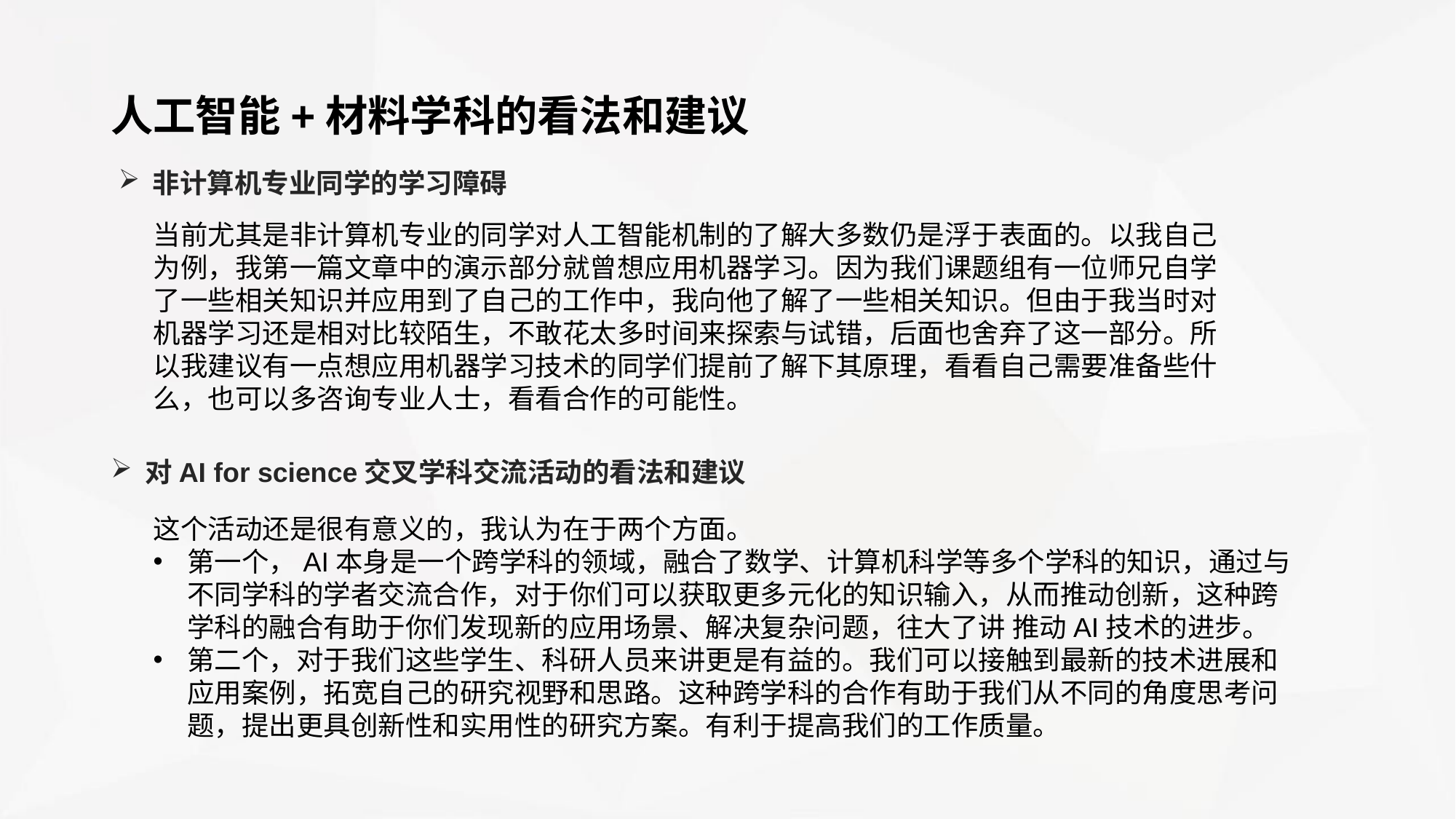

人工智能+材料学科的看法和建议
非计算机专业同学的学习障碍
当前尤其是非计算机专业的同学对人工智能机制的了解大多数仍是浮于表面的。以我自己为例，我第一篇文章中的演示部分就曾想应用机器学习。因为我们课题组有一位师兄自学了一些相关知识并应用到了自己的工作中，我向他了解了一些相关知识。但由于我当时对机器学习还是相对比较陌生，不敢花太多时间来探索与试错，后面也舍弃了这一部分。所以我建议有一点想应用机器学习技术的同学们提前了解下其原理，看看自己需要准备些什么，也可以多咨询专业人士，看看合作的可能性。
对AI for science交叉学科交流活动的看法和建议
这个活动还是很有意义的，我认为在于两个方面。
第一个，AI本身是一个跨学科的领域，融合了数学、计算机科学等多个学科的知识，通过与不同学科的学者交流合作，对于你们可以获取更多元化的知识输入，从而推动创新，这种跨学科的融合有助于你们发现新的应用场景、解决复杂问题，往大了讲 推动AI技术的进步。
第二个，对于我们这些学生、科研人员来讲更是有益的。我们可以接触到最新的技术进展和应用案例，拓宽自己的研究视野和思路。这种跨学科的合作有助于我们从不同的角度思考问题，提出更具创新性和实用性的研究方案。有利于提高我们的工作质量。